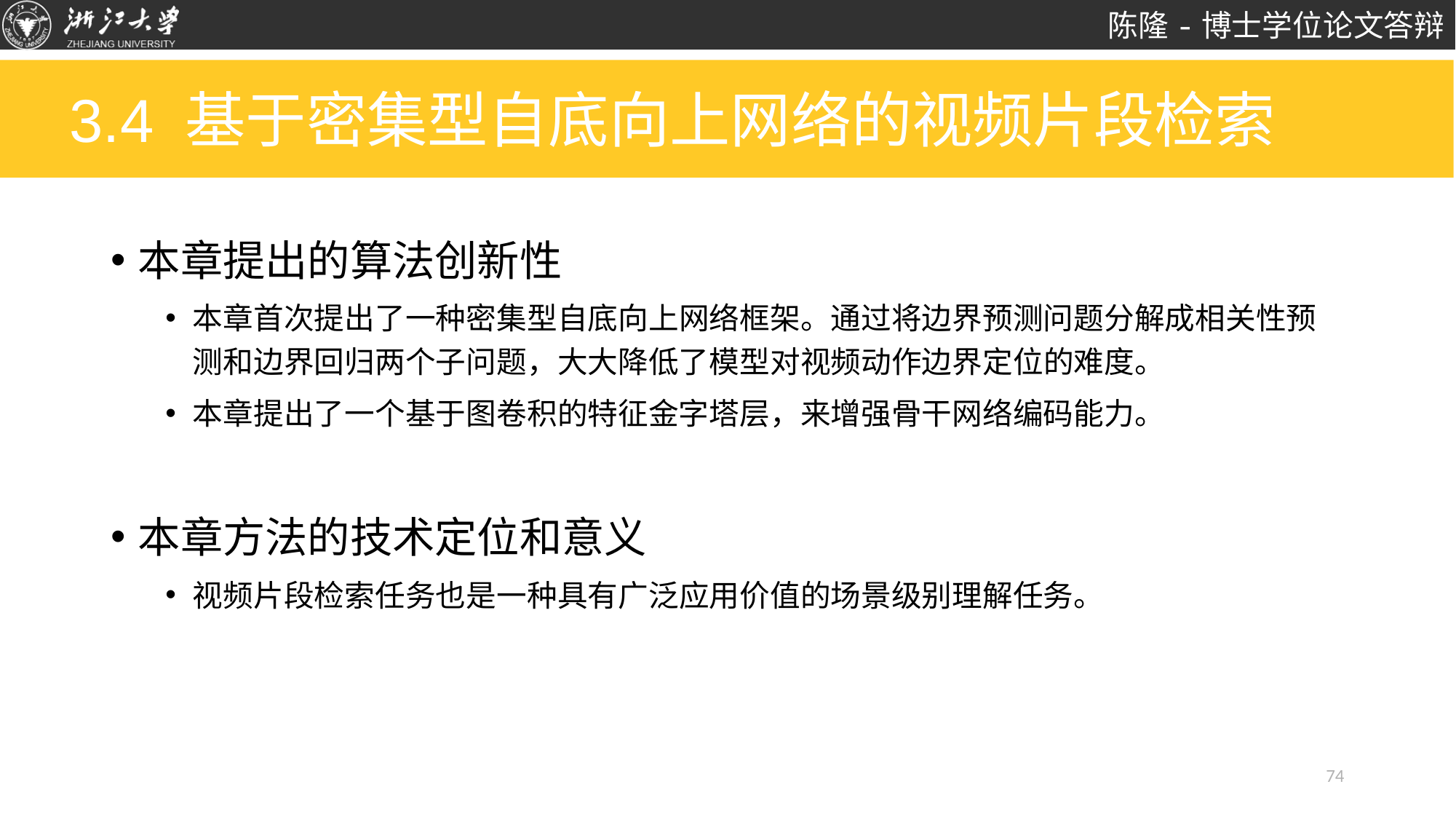

# 3.4 基于密集型自底向上网络的视频片段检索
本章提出的算法创新性
本章首次提出了一种密集型自底向上网络框架。通过将边界预测问题分解成相关性预测和边界回归两个子问题，大大降低了模型对视频动作边界定位的难度。
本章提出了一个基于图卷积的特征金字塔层，来增强骨干网络编码能力。

本章方法的技术定位和意义
视频片段检索任务也是一种具有广泛应用价值的场景级别理解任务。
74